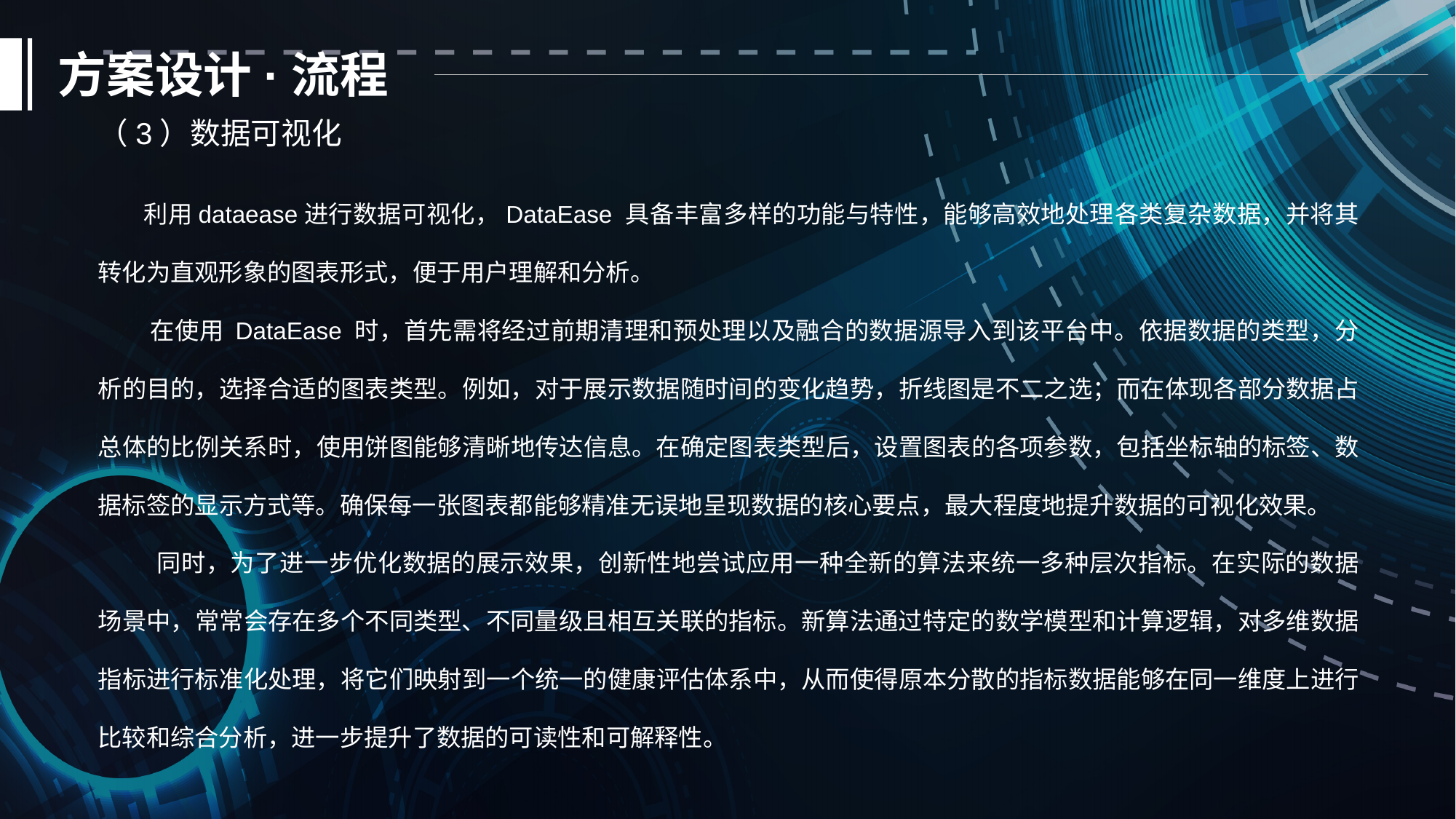

方案设计·流程
（3）数据可视化
        利用dataease进行数据可视化，DataEase 具备丰富多样的功能与特性，能够高效地处理各类复杂数据，并将其转化为直观形象的图表形式，便于用户理解和分析。
        在使用 DataEase 时，首先需将经过前期清理和预处理以及融合的数据源导入到该平台中。依据数据的类型，分析的目的，选择合适的图表类型。例如，对于展示数据随时间的变化趋势，折线图是不二之选；而在体现各部分数据占总体的比例关系时，使用饼图能够清晰地传达信息。在确定图表类型后，设置图表的各项参数，包括坐标轴的标签、数据标签的显示方式等。确保每一张图表都能够精准无误地呈现数据的核心要点，最大程度地提升数据的可视化效果。
         同时，为了进一步优化数据的展示效果，创新性地尝试应用一种全新的算法来统一多种层次指标。在实际的数据场景中，常常会存在多个不同类型、不同量级且相互关联的指标。新算法通过特定的数学模型和计算逻辑，对多维数据指标进行标准化处理，将它们映射到一个统一的健康评估体系中，从而使得原本分散的指标数据能够在同一维度上进行比较和综合分析，进一步提升了数据的可读性和可解释性。